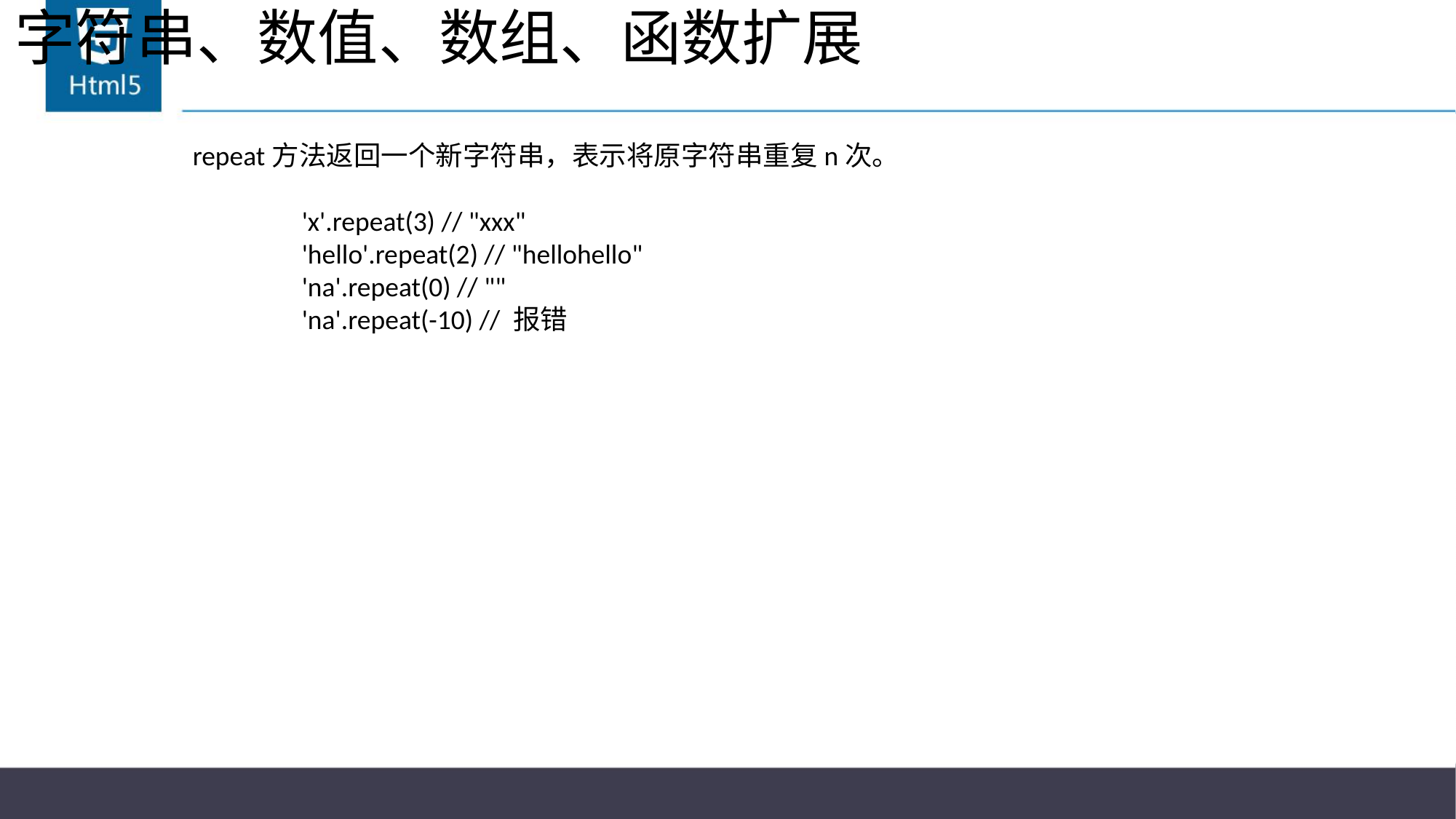

# 字符串、数值、数组、函数扩展
repeat方法返回一个新字符串，表示将原字符串重复n次。

	'x'.repeat(3) // "xxx"
	'hello'.repeat(2) // "hellohello"
	'na'.repeat(0) // ""
	'na'.repeat(-10) // 报错